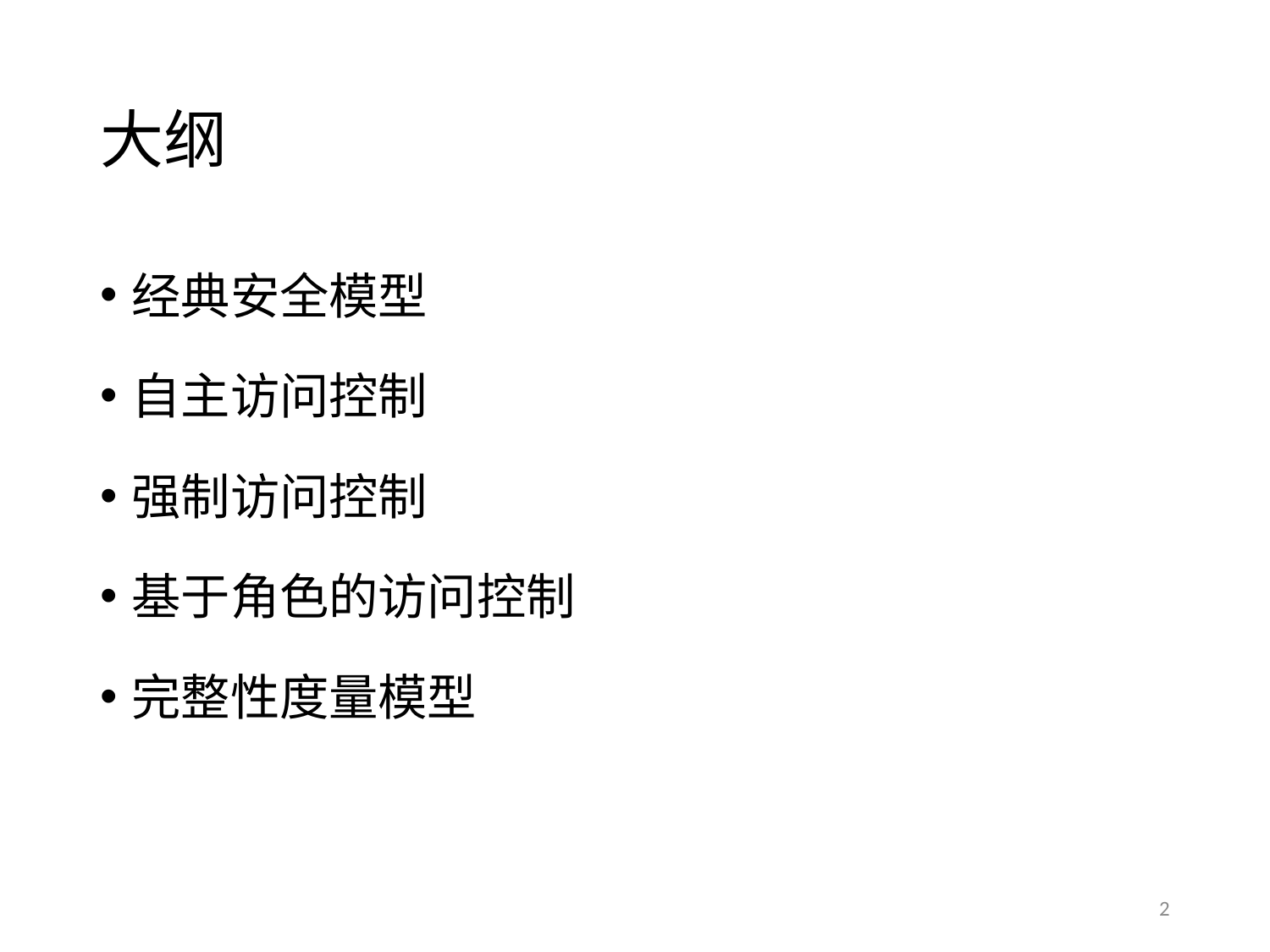

# 大纲
经典安全模型
自主访问控制
强制访问控制
基于角色的访问控制
完整性度量模型
2